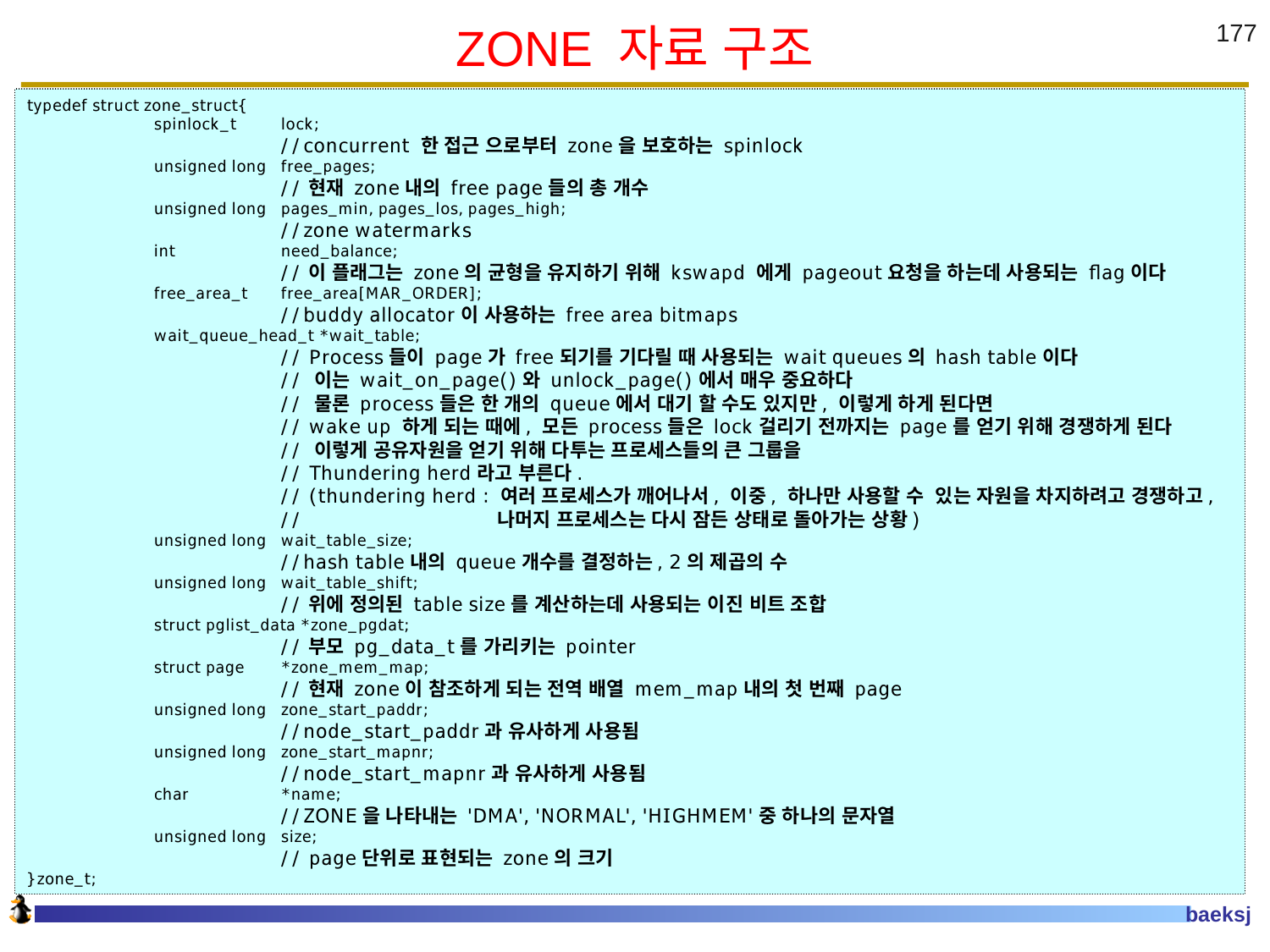

# ZONE 자료 구조
177
typedef struct zone_struct{
	spinlock_t	lock;
		//concurrent 한 접근 으로부터 zone을 보호하는 spinlock
	unsigned long 	free_pages;
		//현재 zone내의 free page들의 총 개수
	unsigned long	pages_min, pages_los, pages_high;
		//zone watermarks
	int 	need_balance;
		//이 플래그는 zone의 균형을 유지하기 위해 kswapd 에게 pageout요청을 하는데 사용되는 flag이다
	free_area_t	free_area[MAR_ORDER];
		//buddy allocator이 사용하는 free area bitmaps
	wait_queue_head_t *wait_table;
		// Process들이 page가 free되기를 기다릴 때 사용되는 wait queues의 hash table이다
		// 이는 wait_on_page()와 unlock_page()에서 매우 중요하다
		// 물론 process들은 한 개의 queue에서 대기 할 수도 있지만, 이렇게 하게 된다면
		// wake up 하게 되는 때에, 모든 process들은 lock걸리기 전까지는 page를 얻기 위해 경쟁하게 된다
		// 이렇게 공유자원을 얻기 위해 다투는 프로세스들의 큰 그룹을
		// Thundering herd라고 부른다.
		// (thundering herd : 여러 프로세스가 깨어나서, 이중, 하나만 사용할 수  있는 자원을 차지하려고 경쟁하고,
		//                                 나머지 프로세스는 다시 잠든 상태로 돌아가는 상황)
	unsigned long	wait_table_size;
		//hash table내의 queue개수를 결정하는, 2의 제곱의 수
	unsigned long 	wait_table_shift;
		//위에 정의된 table size를 계산하는데 사용되는 이진 비트 조합
	struct pglist_data *zone_pgdat;
		//부모 pg_data_t를 가리키는 pointer
	struct page	*zone_mem_map;
		//현재 zone이 참조하게 되는 전역 배열 mem_map내의 첫 번째 page
	unsigned long 	zone_start_paddr;
		//node_start_paddr과 유사하게 사용됨
	unsigned long	zone_start_mapnr;
		//node_start_mapnr과 유사하게 사용됨
	char	*name;
		//ZONE을 나타내는 'DMA', 'NORMAL', 'HIGHMEM'중 하나의 문자열
	unsigned long 	size;
		// page단위로 표현되는 zone의 크기
}zone_t;